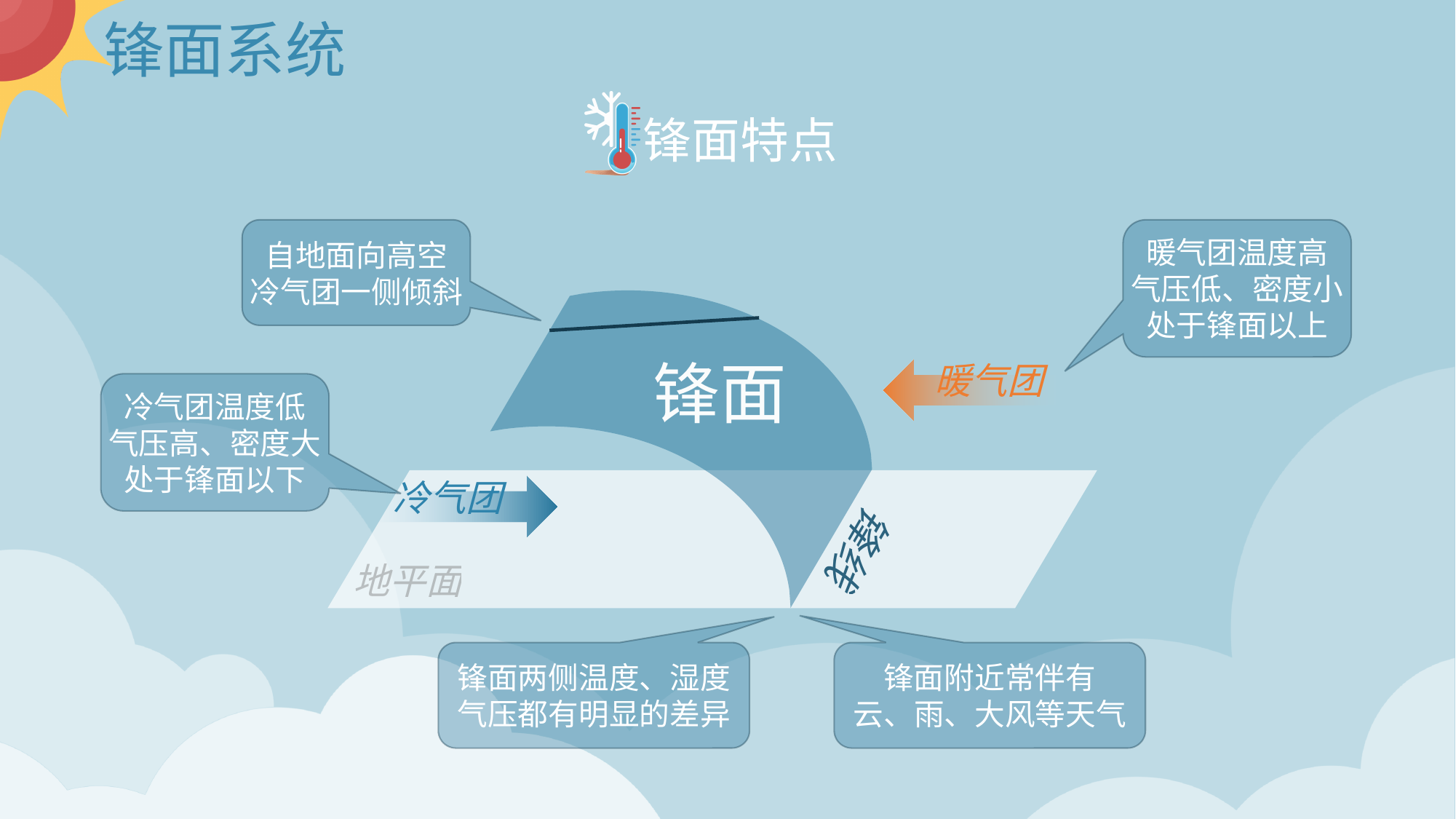

# 锋面系统
锋面特点
自地面向高空
冷气团一侧倾斜
暖气团温度高
气压低、密度小
处于锋面以上

锋面
暖气团

冷气团温度低
气压高、密度大
处于锋面以下
锋线
冷气团

地平面
锋面两侧温度、湿度
气压都有明显的差异
锋面附近常伴有
云、雨、大风等天气